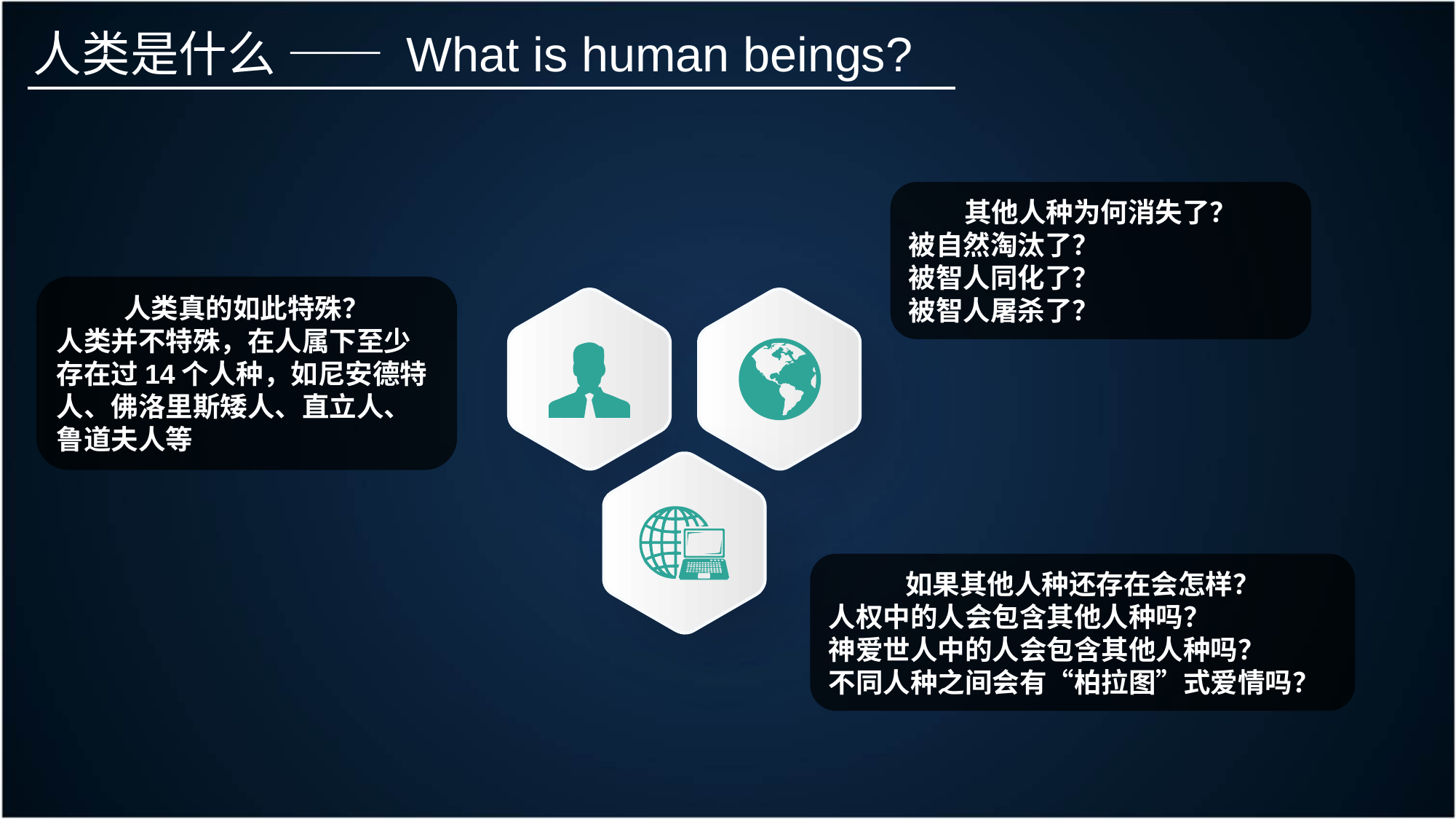

人类是什么 —— What is human beings?
其他人种为何消失了？
被自然淘汰了？
被智人同化了？
被智人屠杀了？
人类真的如此特殊？
人类并不特殊，在人属下至少存在过14个人种，如尼安德特人、佛洛里斯矮人、直立人、鲁道夫人等

如果其他人种还存在会怎样？
人权中的人会包含其他人种吗？
神爱世人中的人会包含其他人种吗？
不同人种之间会有“柏拉图”式爱情吗？